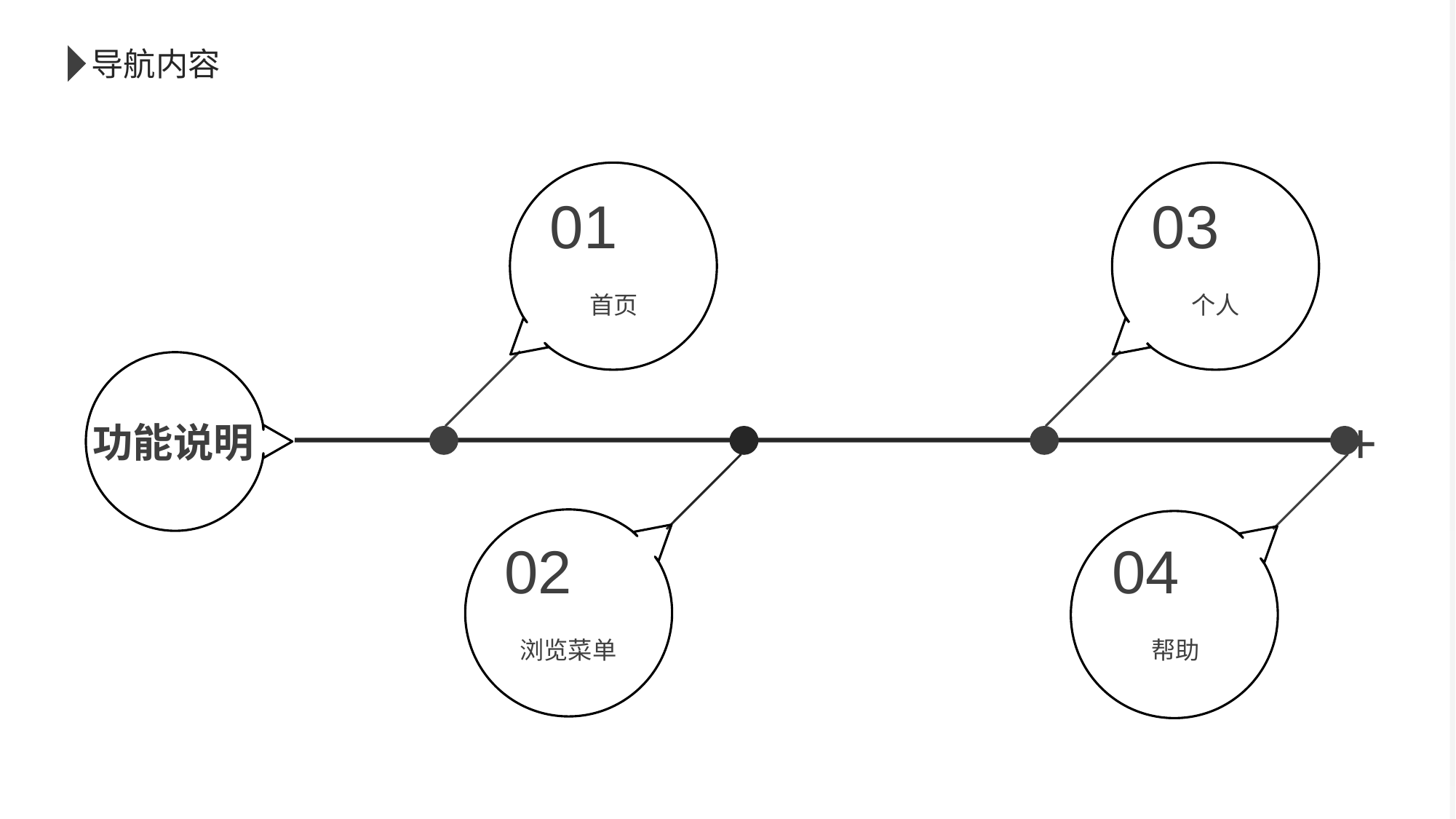

导航内容

01
03
首页
个人

功能说明

+

02
04
浏览菜单
帮助